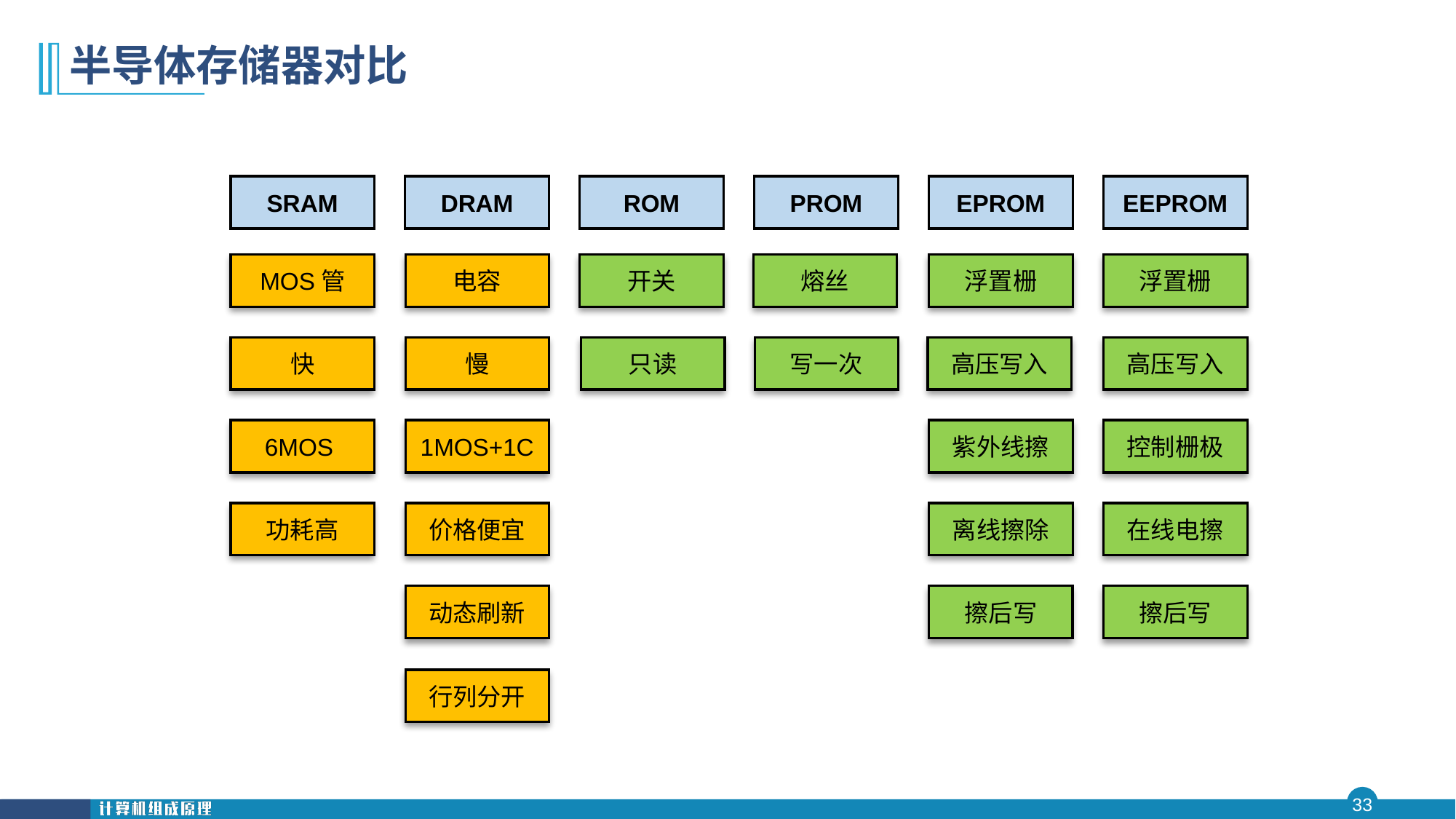

# 半导体存储器对比
SRAM
DRAM
ROM
PROM
EPROM
EEPROM
MOS管
电容
开关
熔丝
浮置栅
浮置栅
快
慢
只读
写一次
高压写入
高压写入
6MOS
1MOS+1C
紫外线擦
控制栅极
功耗高
价格便宜
离线擦除
在线电擦
动态刷新
擦后写
擦后写
行列分开